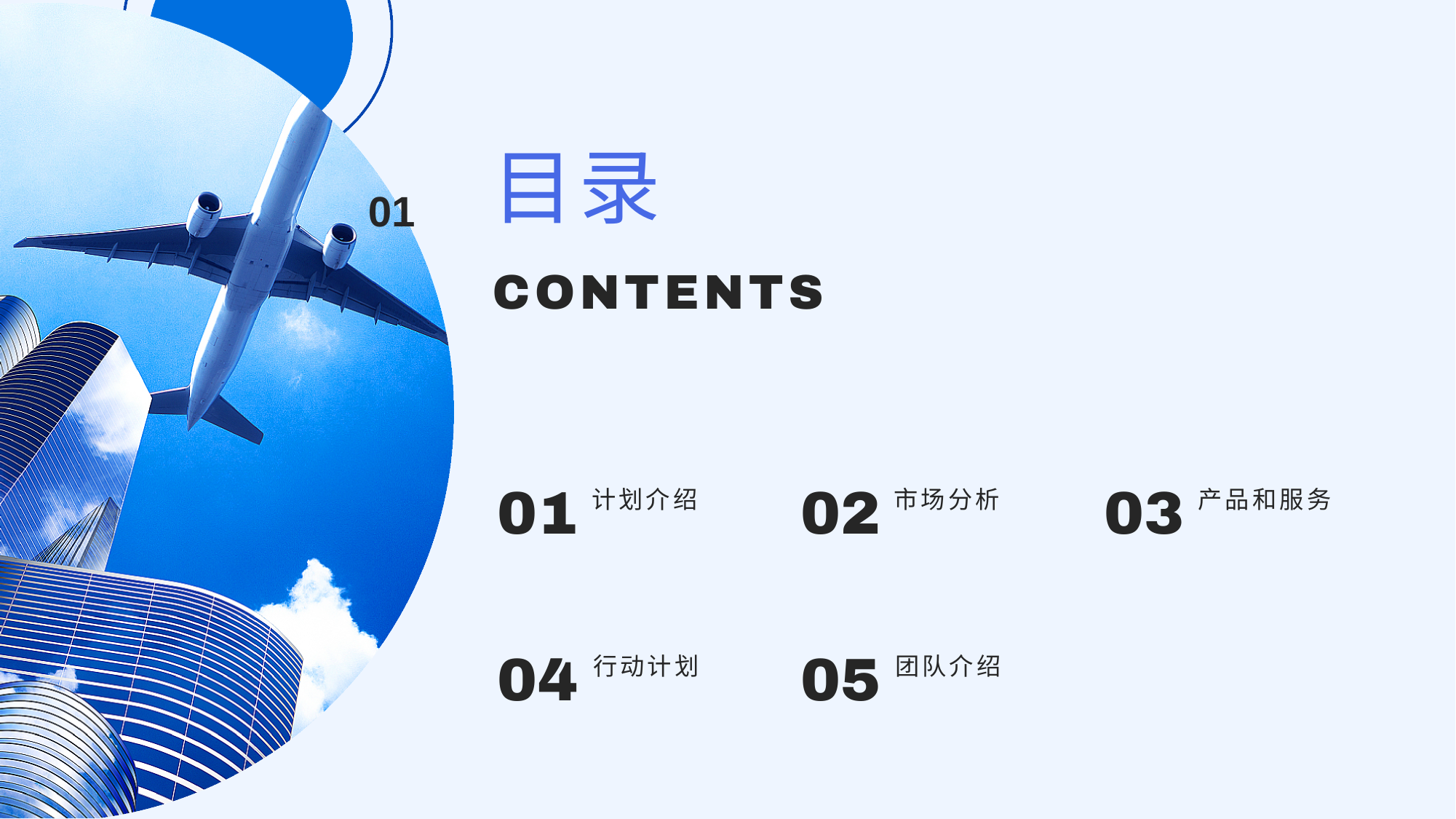

目录
01
CONTENTS
01
02
03
计划介绍
市场分析
产品和服务
04
05
行动计划
团队介绍